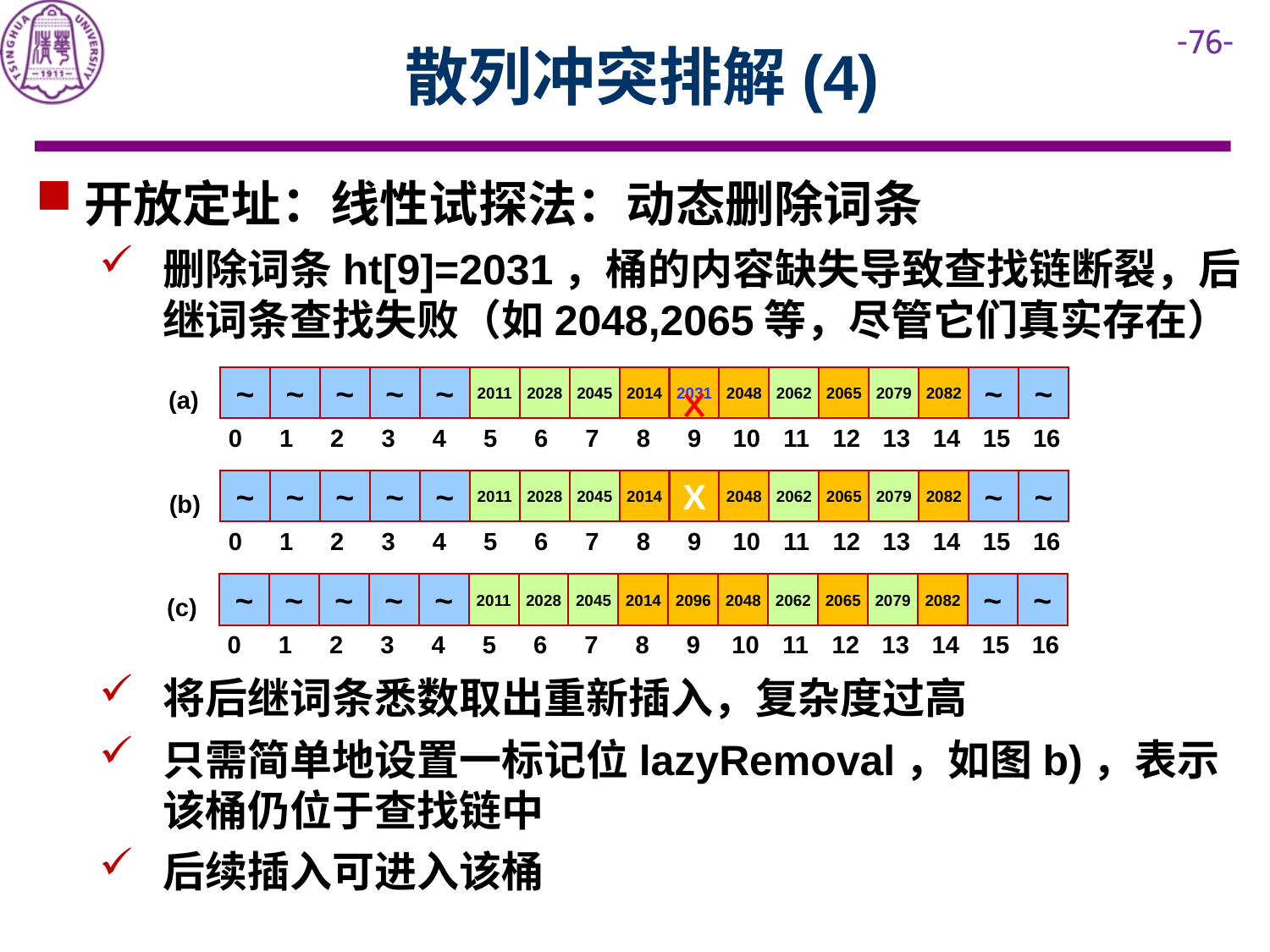

# 散列冲突排解(4)
开放定址：线性试探法：动态删除词条
删除词条ht[9]=2031，桶的内容缺失导致查找链断裂，后继词条查找失败（如2048,2065等，尽管它们真实存在）

将后继词条悉数取出重新插入，复杂度过高
只需简单地设置一标记位lazyRemoval，如图b)，表示该桶仍位于查找链中
后续插入可进入该桶
~
~
~
~
~
2011
2028
2045
2014
2031
2048
2062
2065
2079
2082
~
~
(a)
0
1
2
3
4
5
6
7
8
9
10
11
12
13
14
15
16
~
~
~
~
~
2011
2028
2045
2014
X
2048
2062
2065
2079
2082
~
~
(b)
0
1
2
3
4
5
6
7
8
9
10
11
12
13
14
15
16
~
~
~
~
~
2011
2028
2045
2014
2096
2048
2062
2065
2079
2082
~
~
(c)
0
1
2
3
4
5
6
7
8
9
10
11
12
13
14
15
16